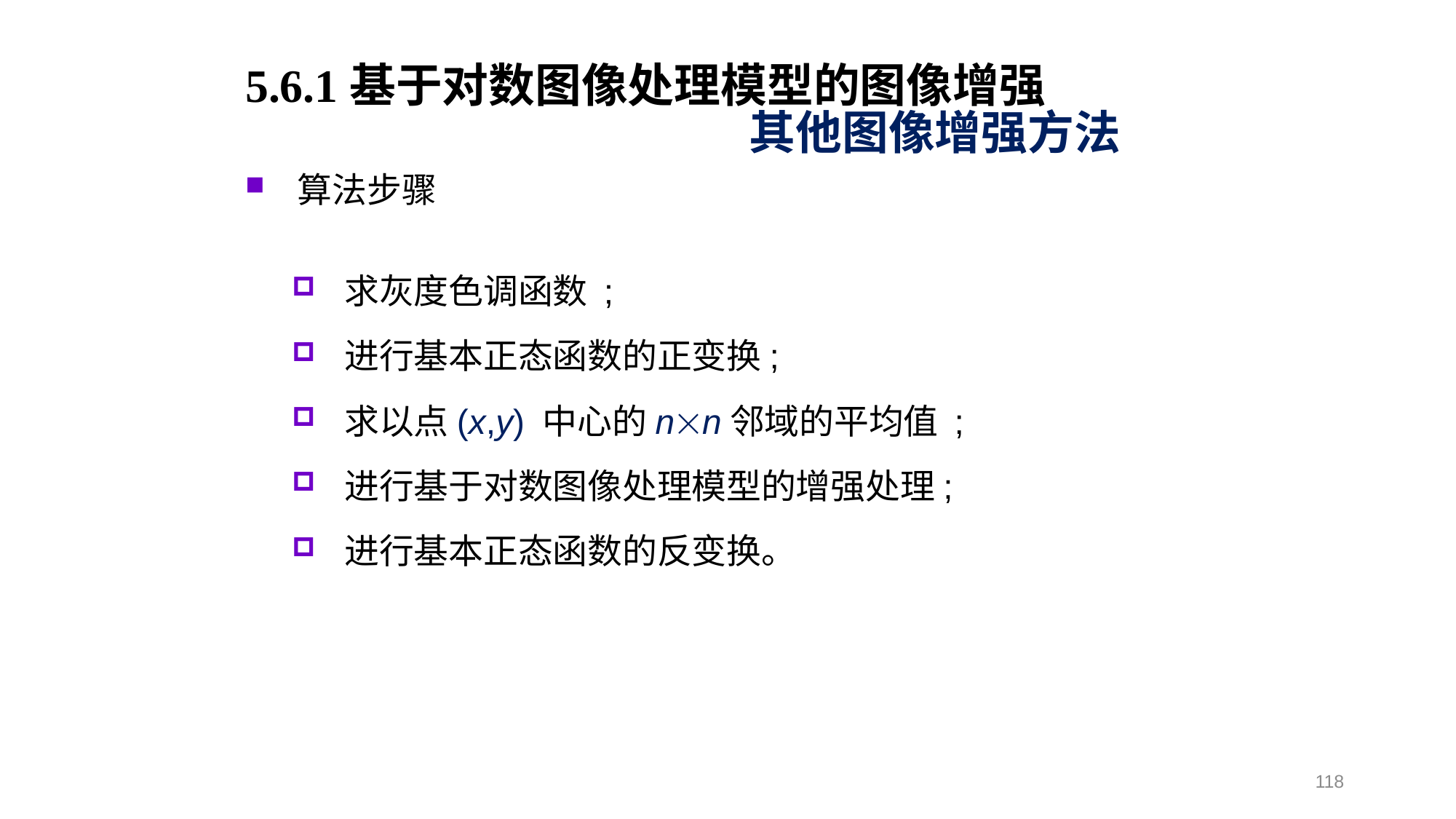

5.6.1基于对数图像处理模型的图像增强
其他图像增强方法
算法步骤
求灰度色调函数 ;
进行基本正态函数的正变换;
求以点(x,y) 中心的n×n邻域的平均值 ;
进行基于对数图像处理模型的增强处理;
进行基本正态函数的反变换。
118